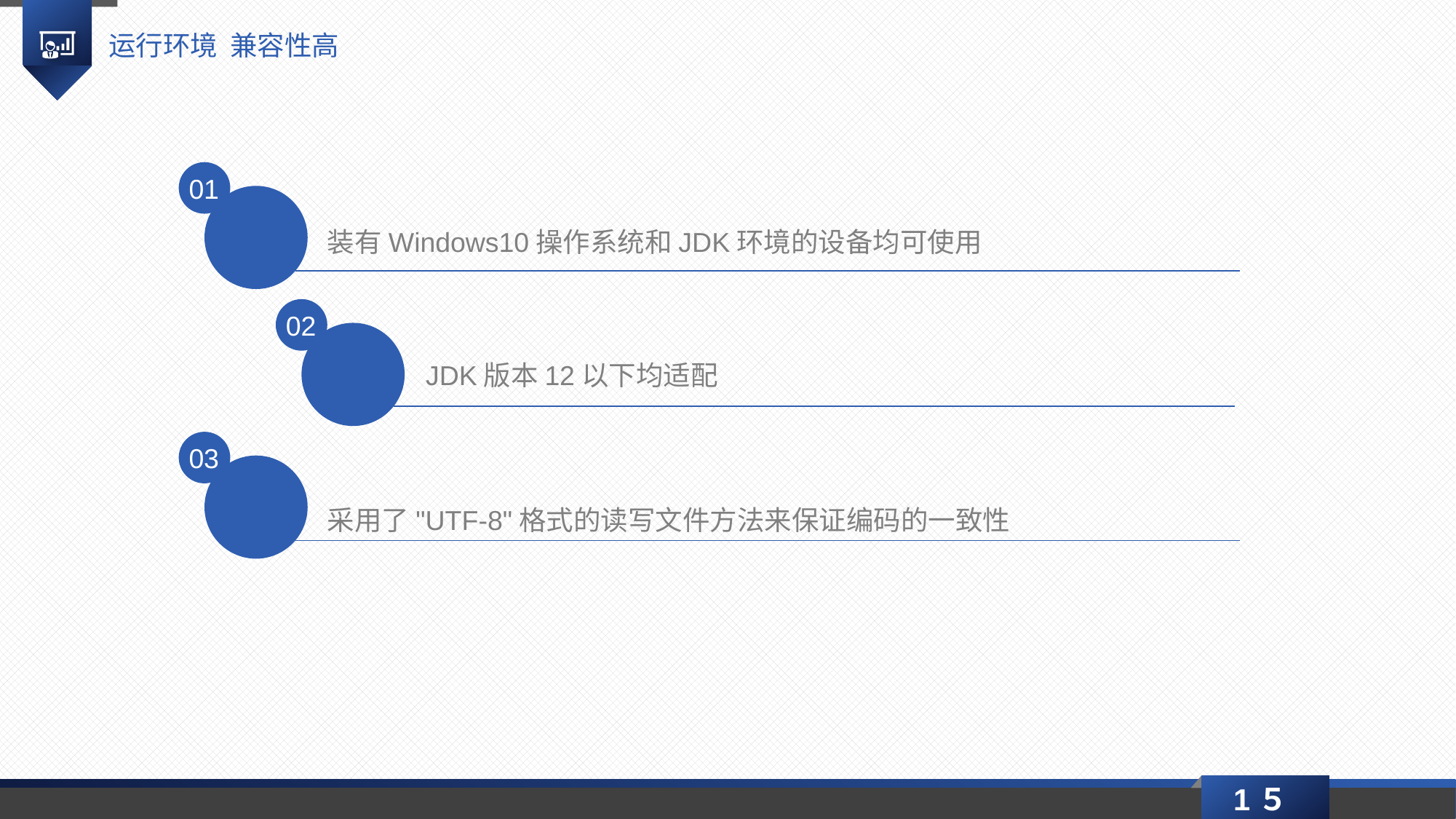

运行环境  兼容性高

01

装有Windows10操作系统和JDK环境的设备均可使用

02

JDK版本12以下均适配

03

采用了"UTF-8"格式的读写文件方法来保证编码的一致性

1５

延时符